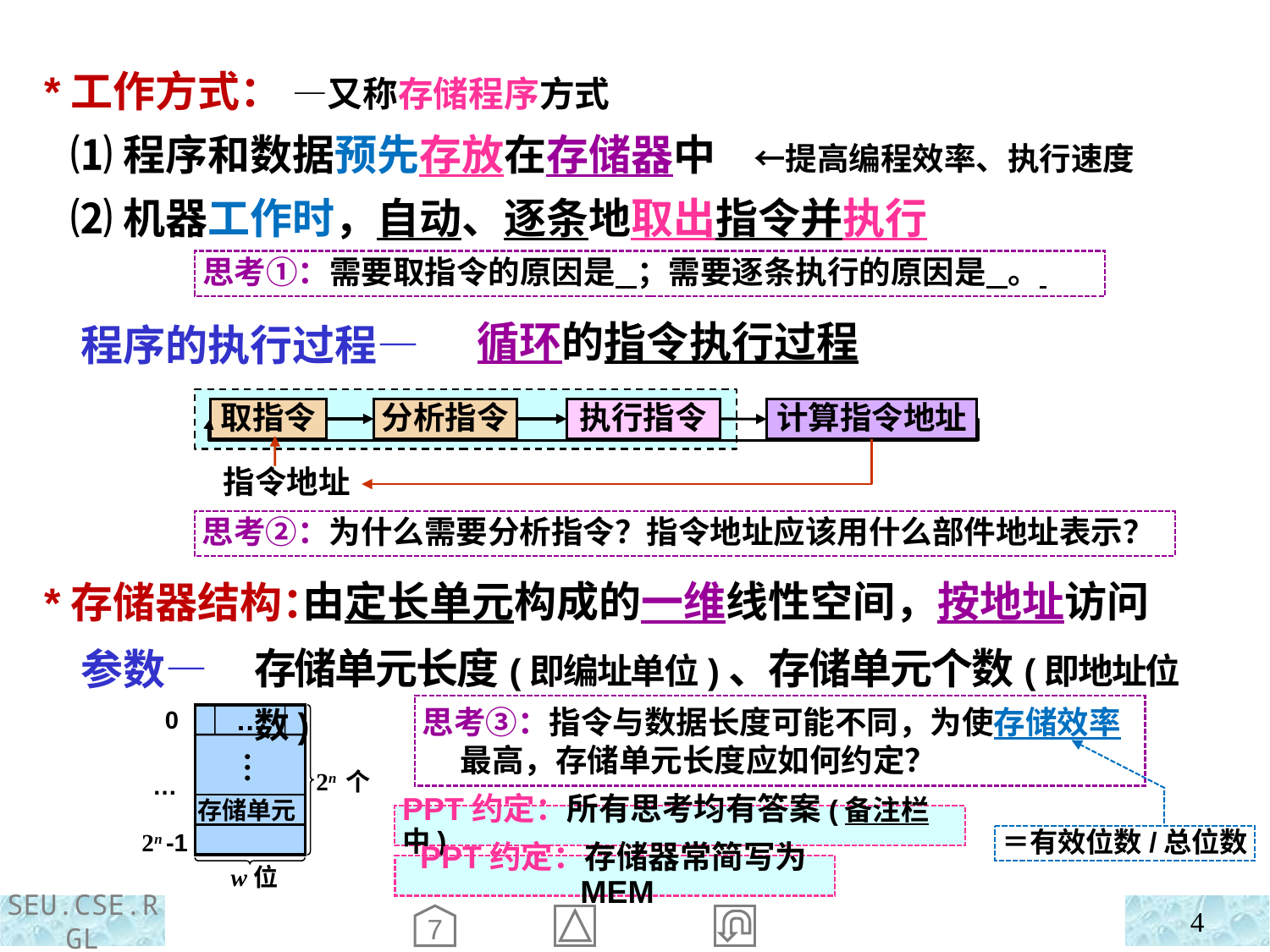

*工作方式： —又称存储程序方式
    ⑴程序和数据预先存放在存储器中    ←提高编程效率、执行速度
    ⑵机器工作时，自动、逐条地取出指令并执行

    程序的执行过程—
思考①：需要取指令的原因是   ；需要逐条执行的原因是   。
循环的指令执行过程

取指令
分析指令
执行指令
计算指令地址

指令地址
思考②：为什么需要分析指令？指令地址应该用什么部件地址表示？
    由定长单元构成的一维线性空间，按地址访问
存储单元长度(即编址单位)、存储单元个数(即地址位数)
 *存储器结构：
    参数—
思考③：指令与数据长度可能不同，为使存储效率最高，存储单元长度应如何约定？
  0
…
2n -1

…

…
2n 个

存储单元

w位
PPT约定：所有思考均有答案(备注栏中)
＝有效位数/总位数
PPT约定：存储器常简写为MEM
4
7